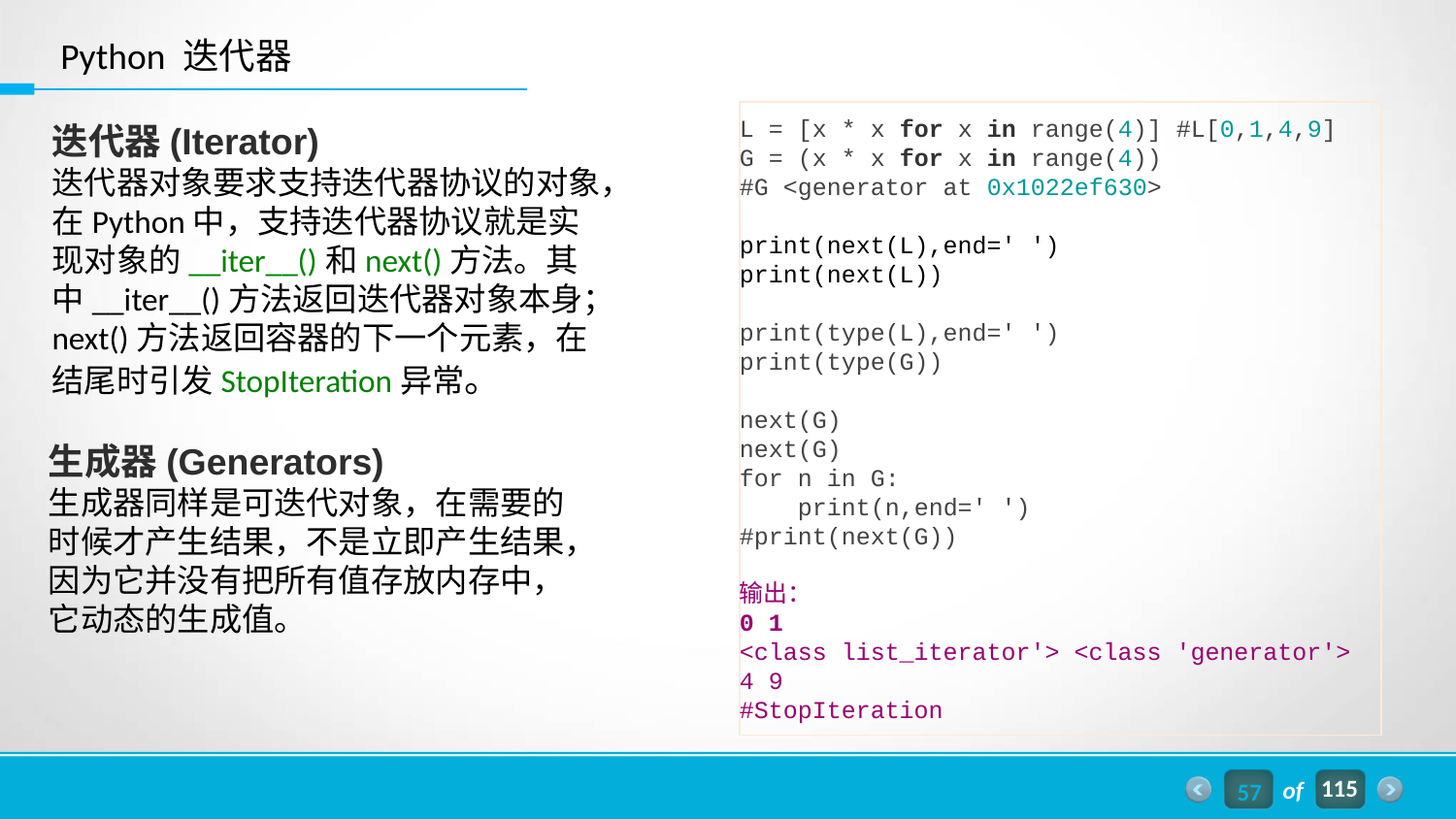

Python 迭代器

L = [x * x for x in range(4)] #L[0,1,4,9]
G = (x * x for x in range(4))
#G <generator at 0x1022ef630>

print(next(L),end=' ')
print(next(L))

print(type(L),end=' ')
print(type(G))

next(G)
next(G)
for n in G:
    print(n,end=' ')
#print(next(G))

输出：
0 1
<class list_iterator'> <class 'generator'>
4 9
#StopIteration
迭代器(Iterator)
迭代器对象要求支持迭代器协议的对象，在Python中，支持迭代器协议就是实现对象的__iter__()和next()方法。其中__iter__()方法返回迭代器对象本身；next()方法返回容器的下一个元素，在结尾时引发StopIteration异常。
生成器(Generators)
生成器同样是可迭代对象，在需要的时候才产生结果，不是立即产生结果，因为它并没有把所有值存放内存中，它动态的生成值。
57